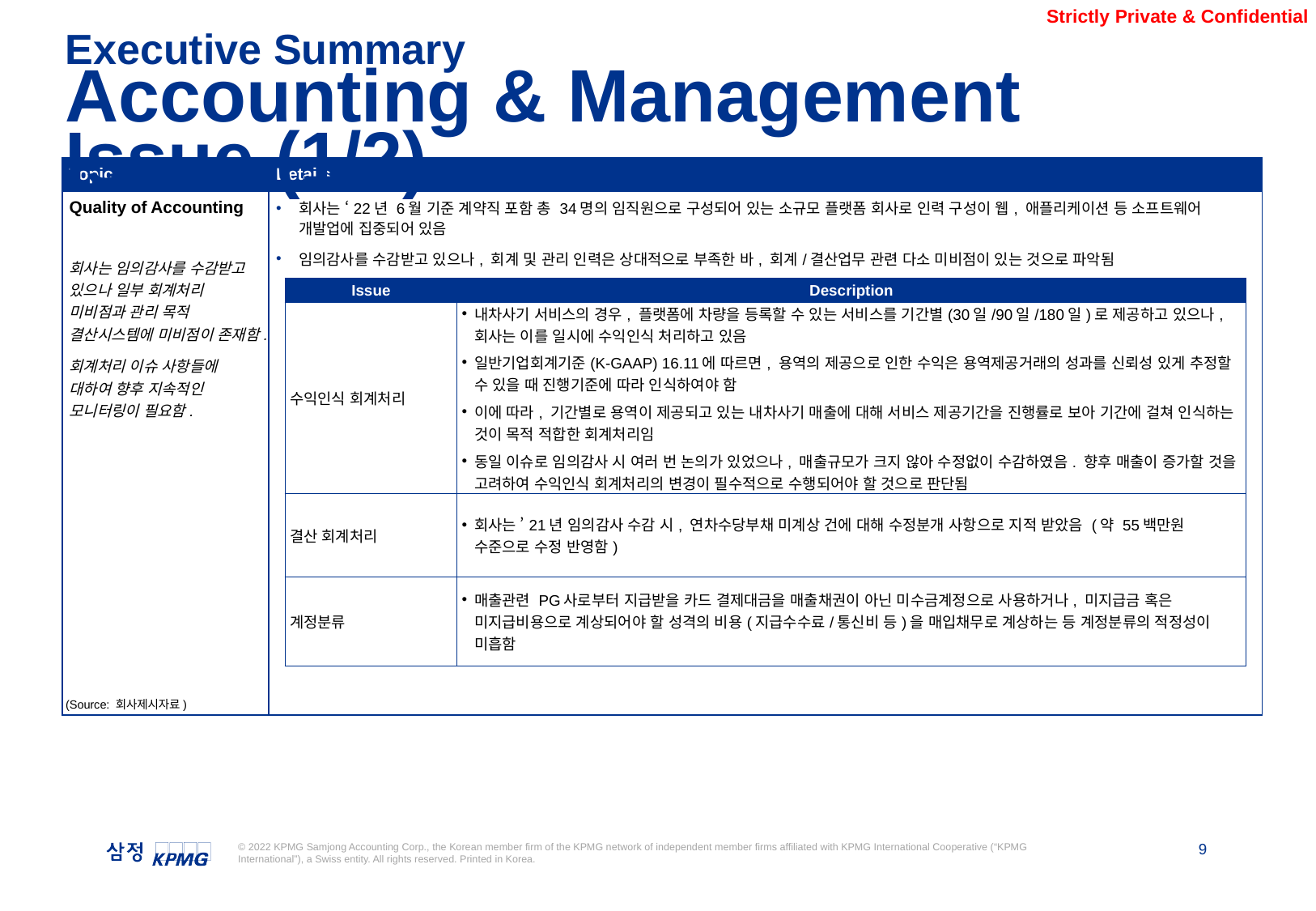

Executive Summary
Accounting & Management Issue (1/2)
| Topic | Details |
| --- | --- |
| Quality of Accounting 회사는 임의감사를 수감받고 있으나 일부 회계처리 미비점과 관리 목적 결산시스템에 미비점이 존재함. 회계처리 이슈 사항들에 대하여 향후 지속적인 모니터링이 필요함. | 회사는 ‘22년 6월 기준 계약직 포함 총 34명의 임직원으로 구성되어 있는 소규모 플랫폼 회사로 인력 구성이 웹, 애플리케이션 등 소프트웨어 개발업에 집중되어 있음 임의감사를 수감받고 있으나, 회계 및 관리 인력은 상대적으로 부족한 바, 회계/결산업무 관련 다소 미비점이 있는 것으로 파악됨 |
| Issue | Description |
| --- | --- |
| 수익인식 회계처리 | 내차사기 서비스의 경우, 플랫폼에 차량을 등록할 수 있는 서비스를 기간별(30일/90일/180일)로 제공하고 있으나, 회사는 이를 일시에 수익인식 처리하고 있음 일반기업회계기준(K-GAAP) 16.11에 따르면, 용역의 제공으로 인한 수익은 용역제공거래의 성과를 신뢰성 있게 추정할 수 있을 때 진행기준에 따라 인식하여야 함 이에 따라, 기간별로 용역이 제공되고 있는 내차사기 매출에 대해 서비스 제공기간을 진행률로 보아 기간에 걸쳐 인식하는 것이 목적 적합한 회계처리임 동일 이슈로 임의감사 시 여러 번 논의가 있었으나, 매출규모가 크지 않아 수정없이 수감하였음. 향후 매출이 증가할 것을 고려하여 수익인식 회계처리의 변경이 필수적으로 수행되어야 할 것으로 판단됨 |
| 결산 회계처리 | 회사는 ’21년 임의감사 수감 시, 연차수당부채 미계상 건에 대해 수정분개 사항으로 지적 받았음 (약 55백만원 수준으로 수정 반영함) |
| 계정분류 | 매출관련 PG사로부터 지급받을 카드 결제대금을 매출채권이 아닌 미수금계정으로 사용하거나, 미지급금 혹은 미지급비용으로 계상되어야 할 성격의 비용(지급수수료/통신비 등)을 매입채무로 계상하는 등 계정분류의 적정성이 미흡함 |
(Source: 회사제시자료)